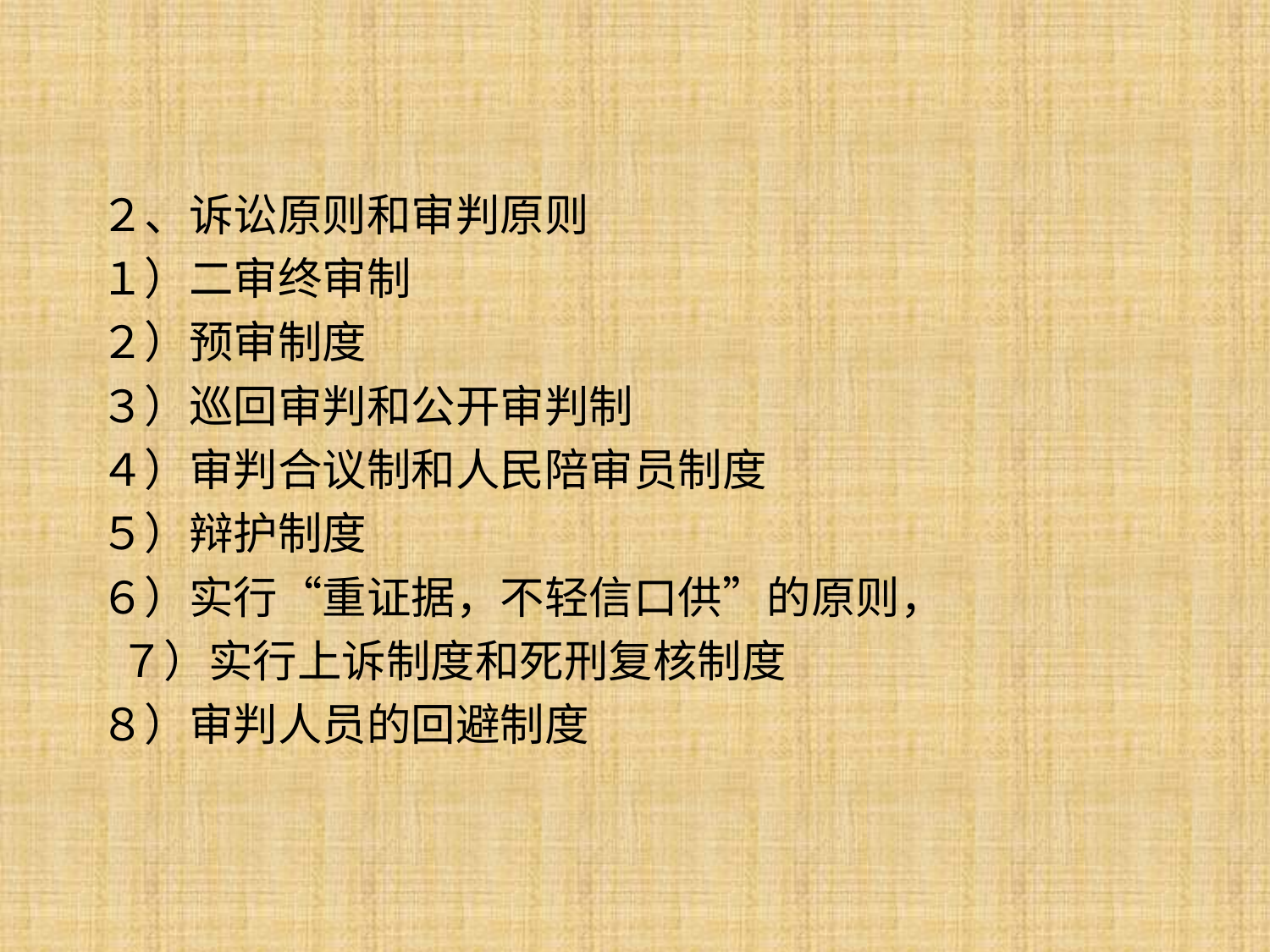

２、诉讼原则和审判原则
１）二审终审制
２）预审制度
３）巡回审判和公开审判制
４）审判合议制和人民陪审员制度
５）辩护制度
６）实行“重证据，不轻信口供”的原则，
 ７）实行上诉制度和死刑复核制度
８）审判人员的回避制度